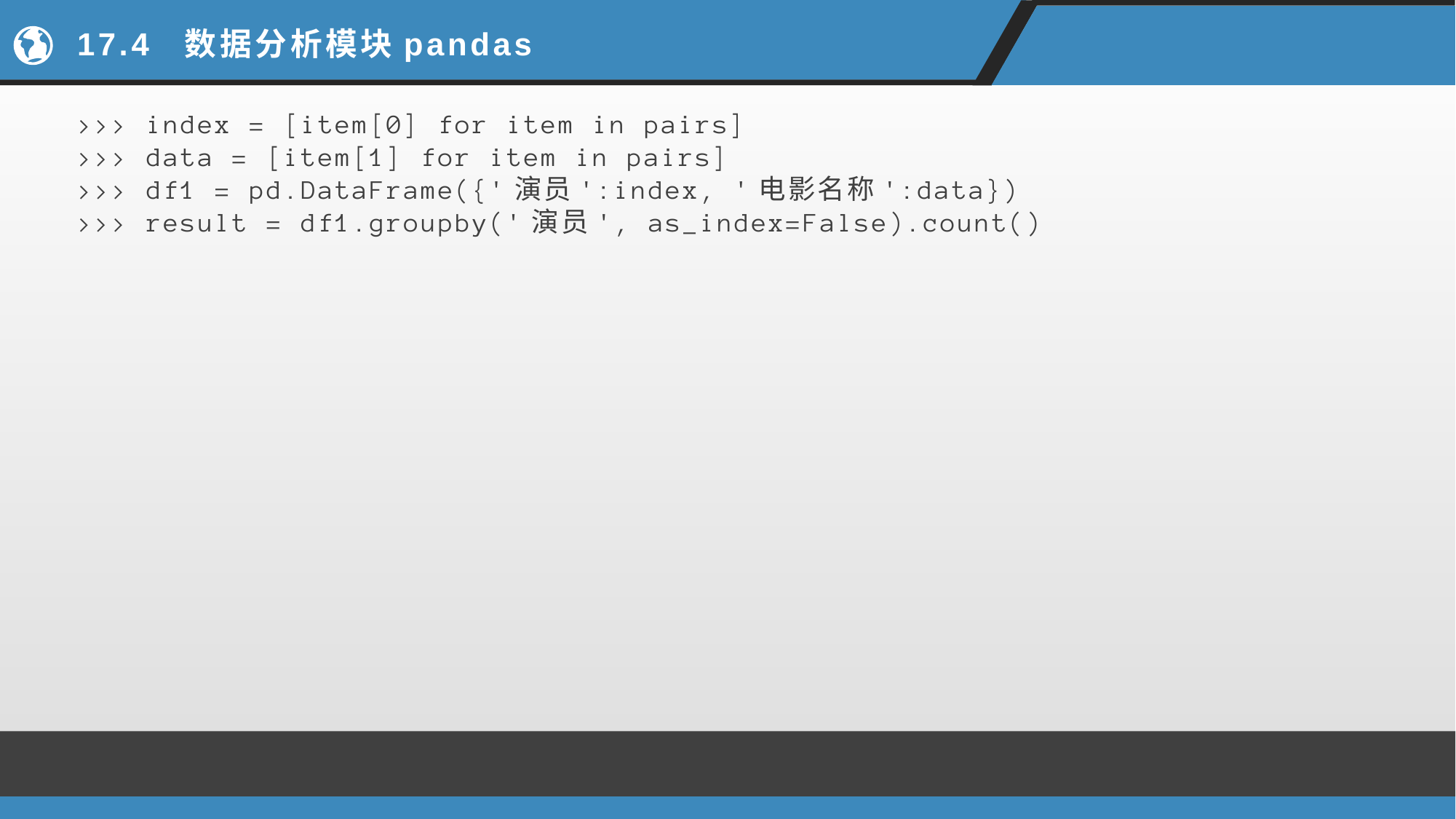

# 17.4  数据分析模块pandas

>>> index = [item[0] for item in pairs]
>>> data = [item[1] for item in pairs]
>>> df1 = pd.DataFrame({'演员':index, '电影名称':data})
>>> result = df1.groupby('演员', as_index=False).count()